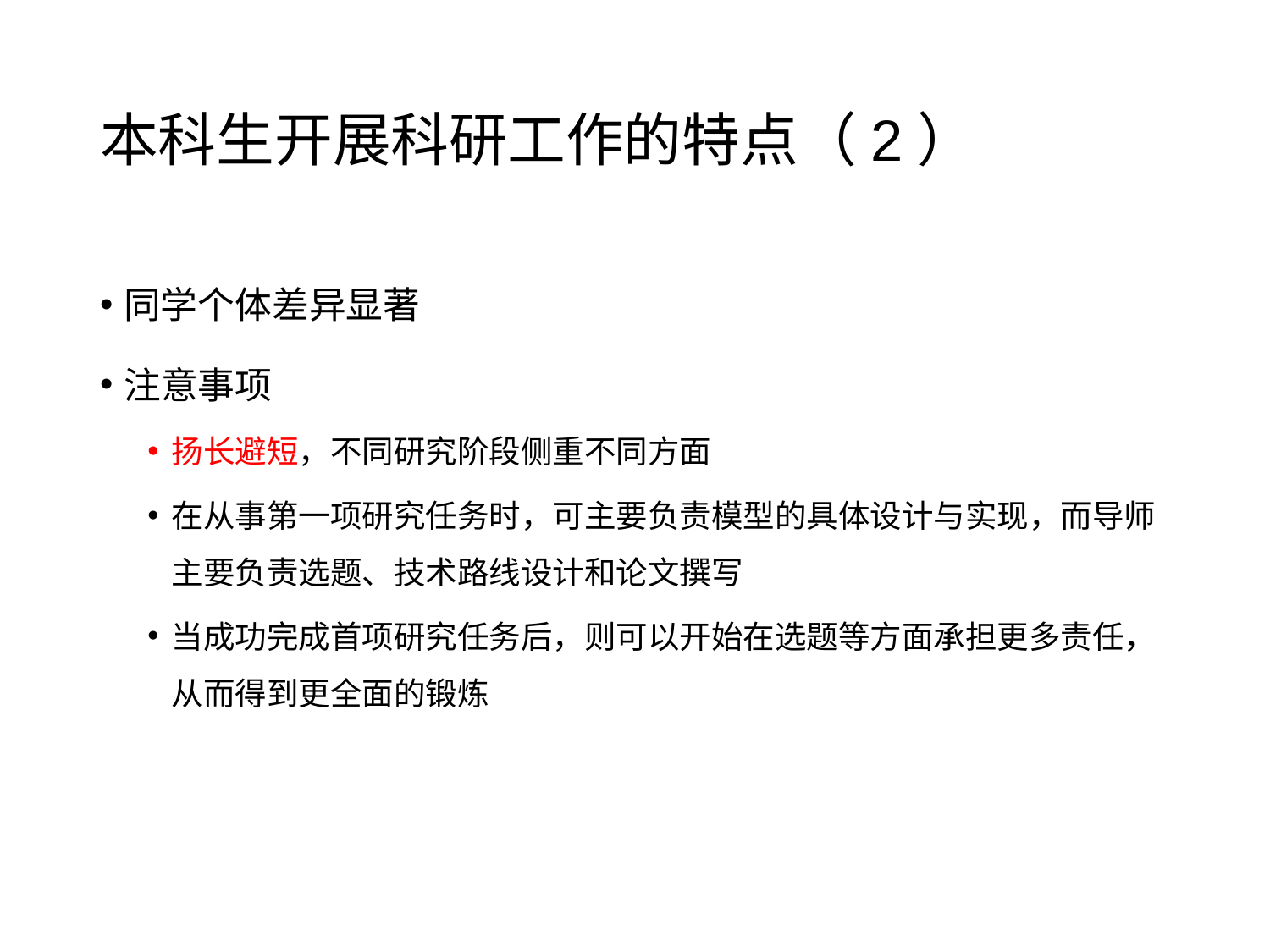

# 本科生开展科研工作的特点（2）
同学个体差异显著
注意事项
扬长避短，不同研究阶段侧重不同方面
在从事第一项研究任务时，可主要负责模型的具体设计与实现，而导师主要负责选题、技术路线设计和论文撰写
当成功完成首项研究任务后，则可以开始在选题等方面承担更多责任，从而得到更全面的锻炼